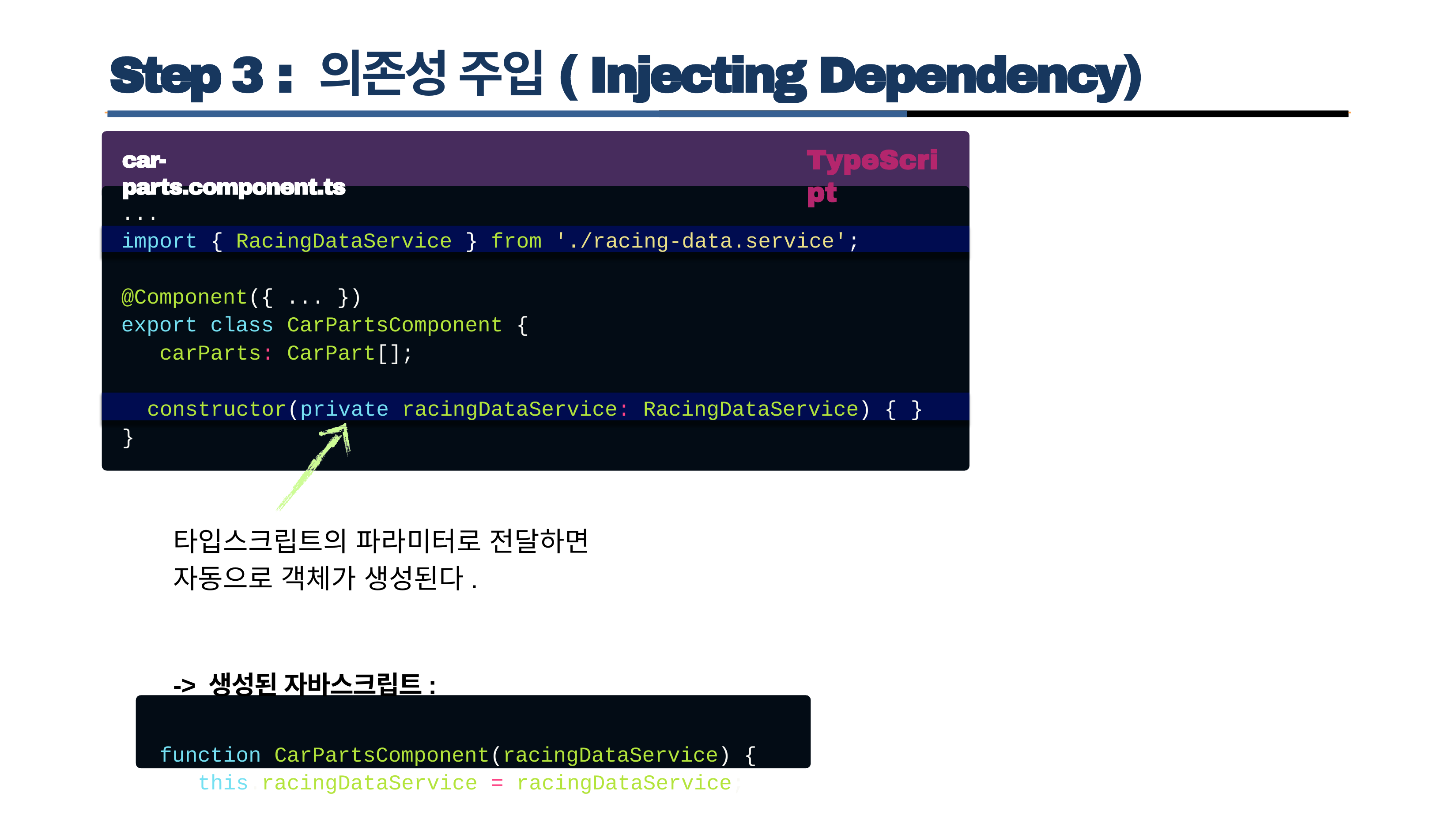

# Step 3 : 의존성 주입( Injecting Dependency)

TypeScript
car-parts.component.ts

...

import { RacingDataService } from './racing-data.service';
@Component({ ... })
export class CarPartsComponent {  carParts: CarPart[];

constructor(private racingDataService: RacingDataService) { }

}
타입스크립트의 파라미터로 전달하면 자동으로 객체가 생성된다.

-> 생성된 자바스크립트:

function CarPartsComponent(racingDataService) {  this.racingDataService = racingDataService;